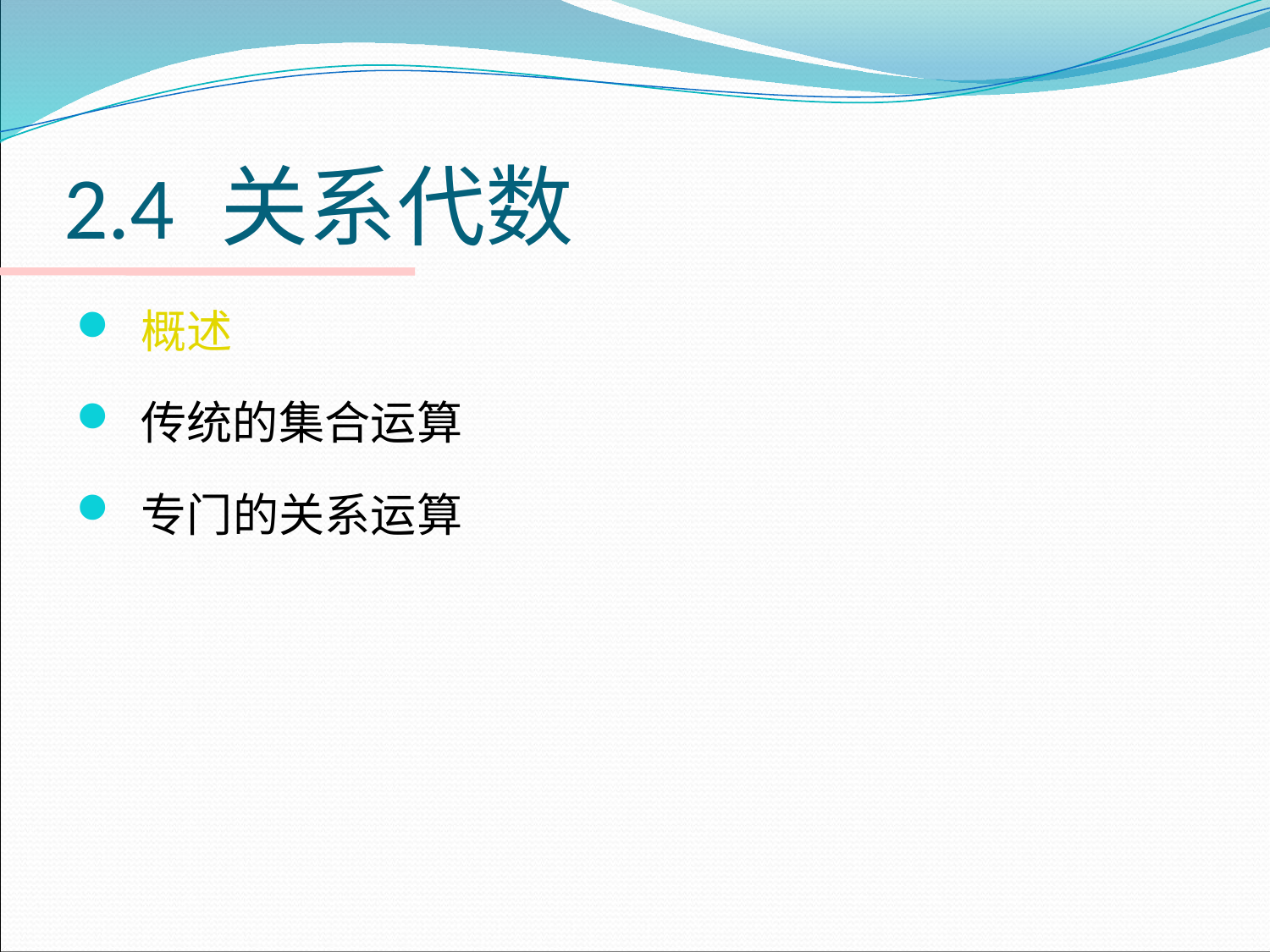

# 2.4 关系代数
 概述
 传统的集合运算
 专门的关系运算

152